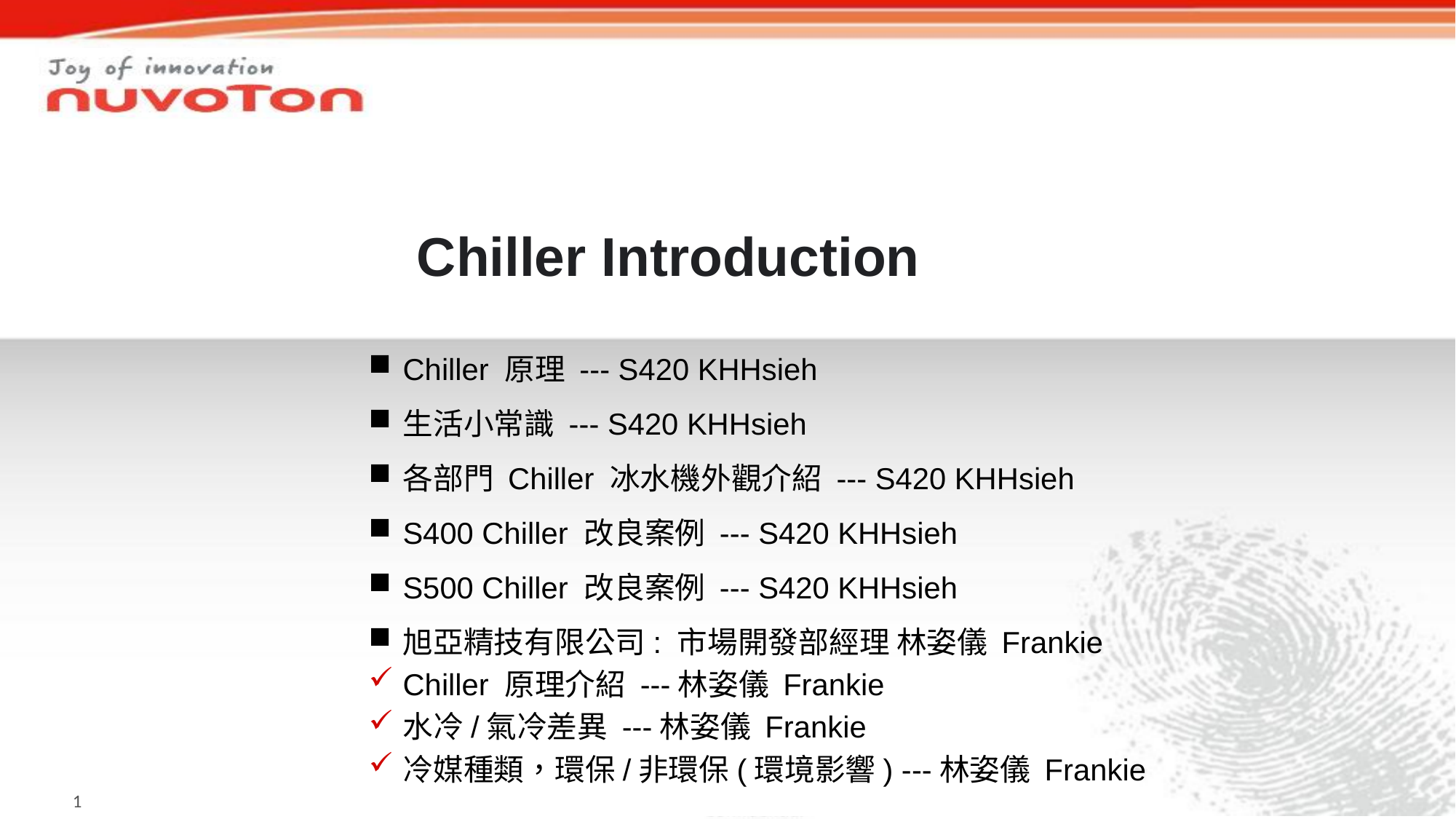

# Chiller Introduction
Chiller 原理 --- S420 KHHsieh
生活小常識 --- S420 KHHsieh
各部門 Chiller 冰水機外觀介紹 --- S420 KHHsieh
S400 Chiller 改良案例 --- S420 KHHsieh
S500 Chiller 改良案例 --- S420 KHHsieh
旭亞精技有限公司: 市場開發部經理 林姿儀 Frankie
Chiller 原理介紹 ---林姿儀 Frankie
水冷/氣冷差異 ---林姿儀 Frankie
冷媒種類，環保/非環保(環境影響) ---林姿儀 Frankie
1